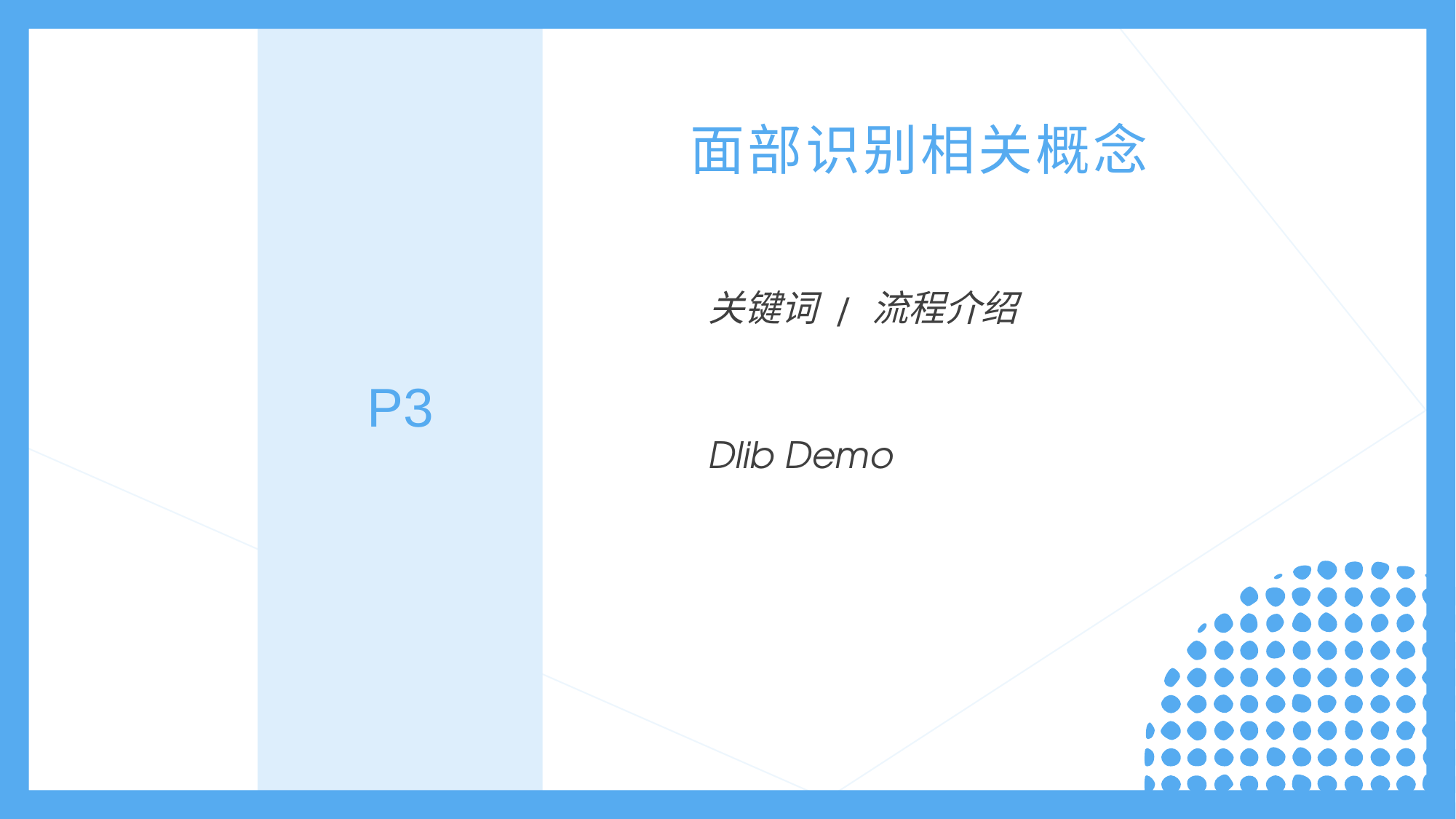

面部识别相关概念
关键词 / 流程介绍
P3
Dlib Demo